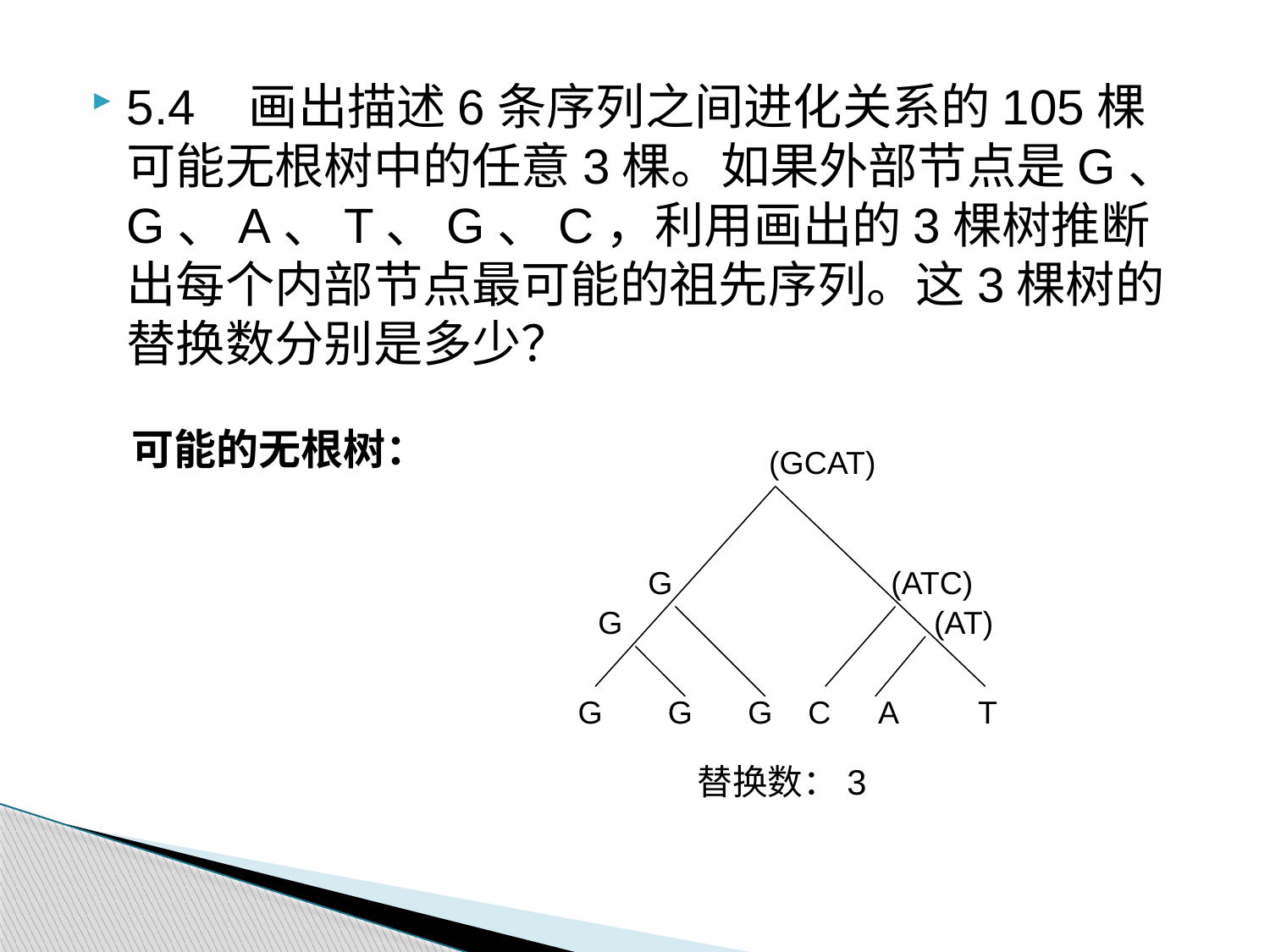

5.4   画出描述6条序列之间进化关系的105棵可能无根树中的任意3棵。如果外部节点是G、G、A、T、G、C，利用画出的3棵树推断出每个内部节点最可能的祖先序列。这3棵树的替换数分别是多少？

可能的无根树：
(GCAT)

替换数：3
G
(ATC)
G
(AT)
G
G
G
C
A
T